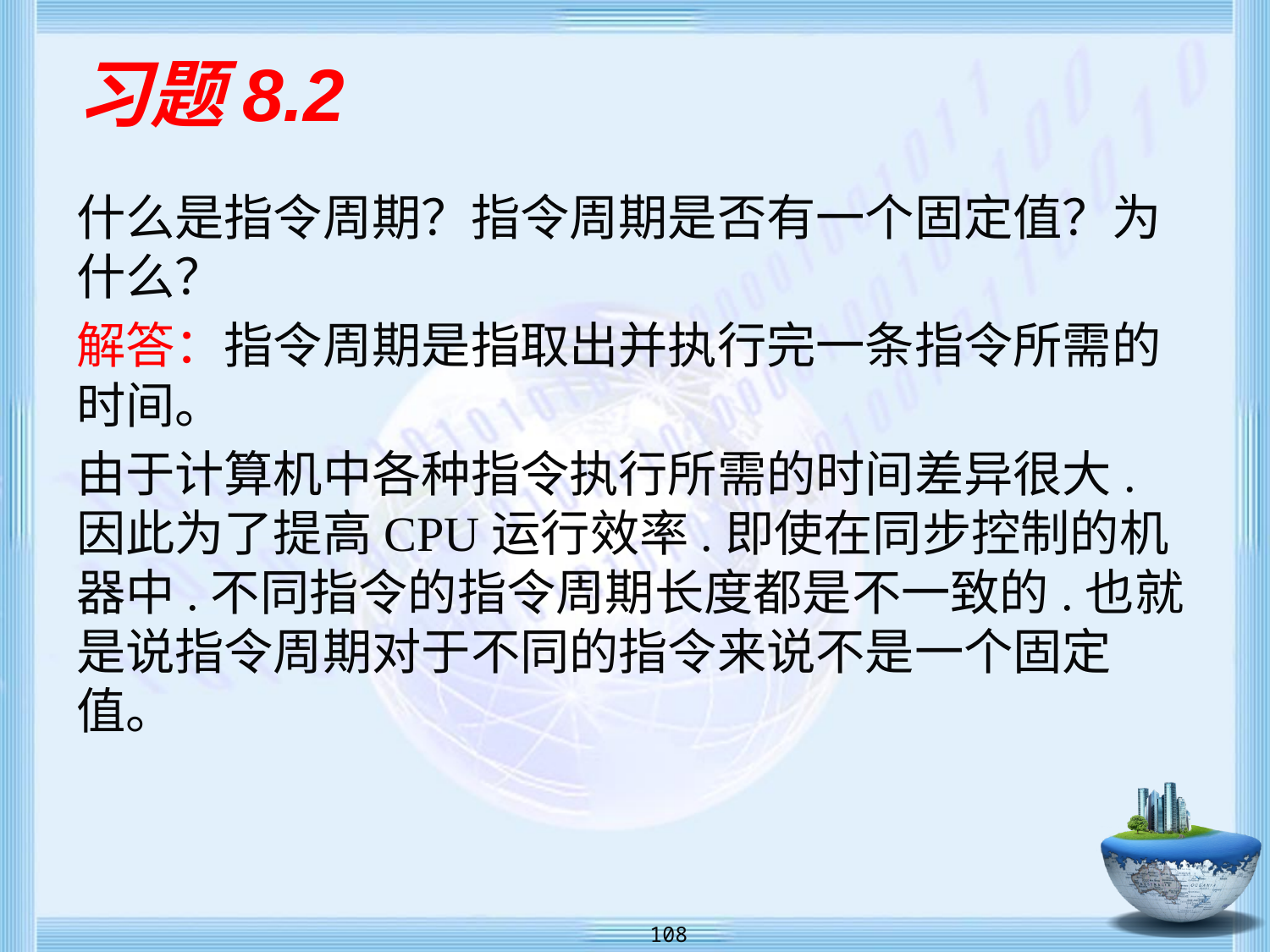

# 习题8.2
什么是指令周期？指令周期是否有一个固定值？为什么？
解答：指令周期是指取出并执行完一条指令所需的时间。
由于计算机中各种指令执行所需的时间差异很大.因此为了提高CPU运行效率.即使在同步控制的机器中.不同指令的指令周期长度都是不一致的.也就是说指令周期对于不同的指令来说不是一个固定值。

    108